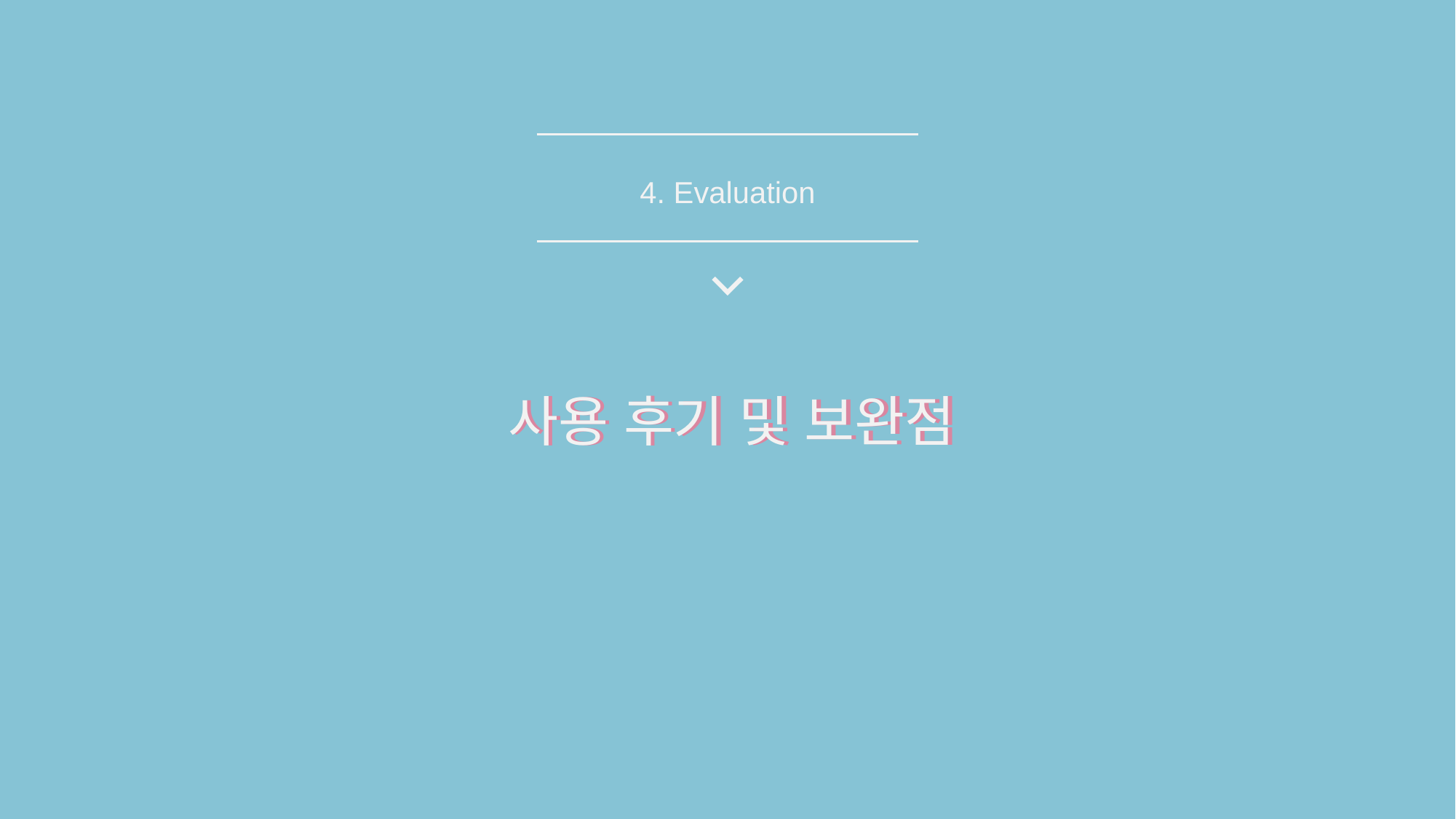

4. Evaluation

사용 후기 및 보완점
사용 후기 및 보완점